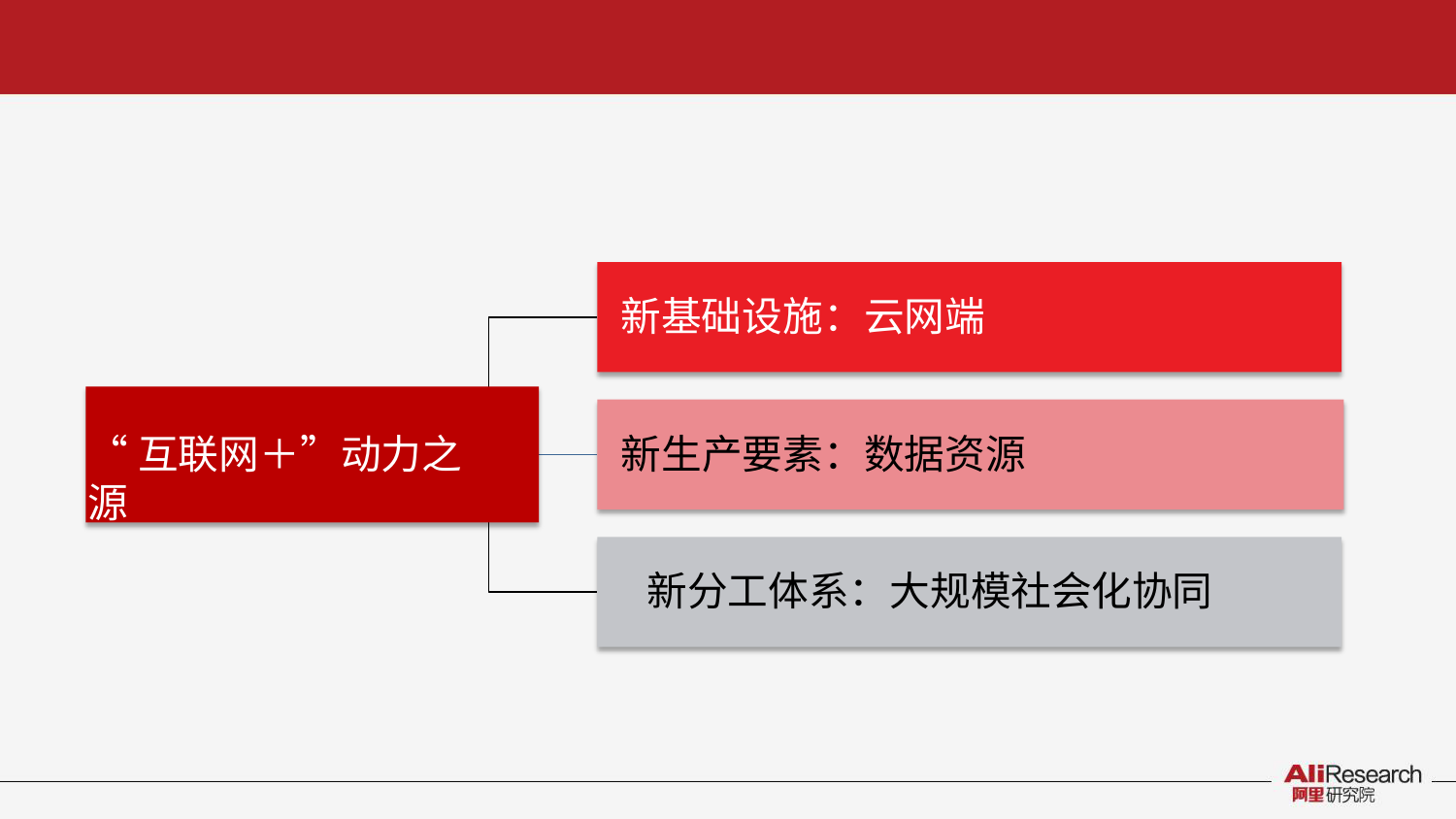

新基础设施：云网端

“互联网＋”动力之源
新生产要素：数据资源

新分工体系：大规模社会化协同